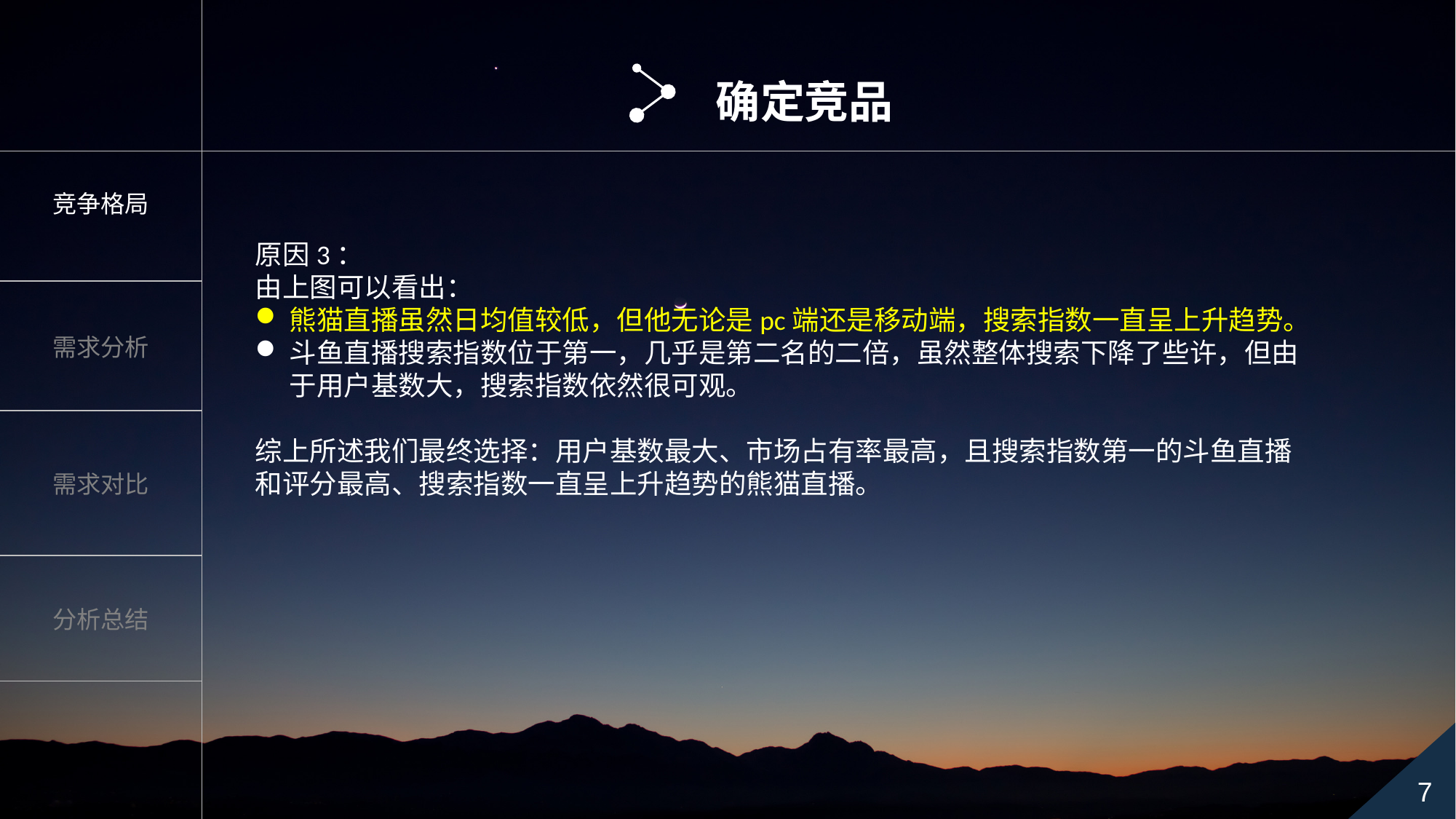

确定竞品
原因3：
由上图可以看出：
熊猫直播虽然日均值较低，但他无论是pc端还是移动端，搜索指数一直呈上升趋势。
斗鱼直播搜索指数位于第一，几乎是第二名的二倍，虽然整体搜索下降了些许，但由于用户基数大，搜索指数依然很可观。

综上所述我们最终选择：用户基数最大、市场占有率最高，且搜索指数第一的斗鱼直播和评分最高、搜索指数一直呈上升趋势的熊猫直播。